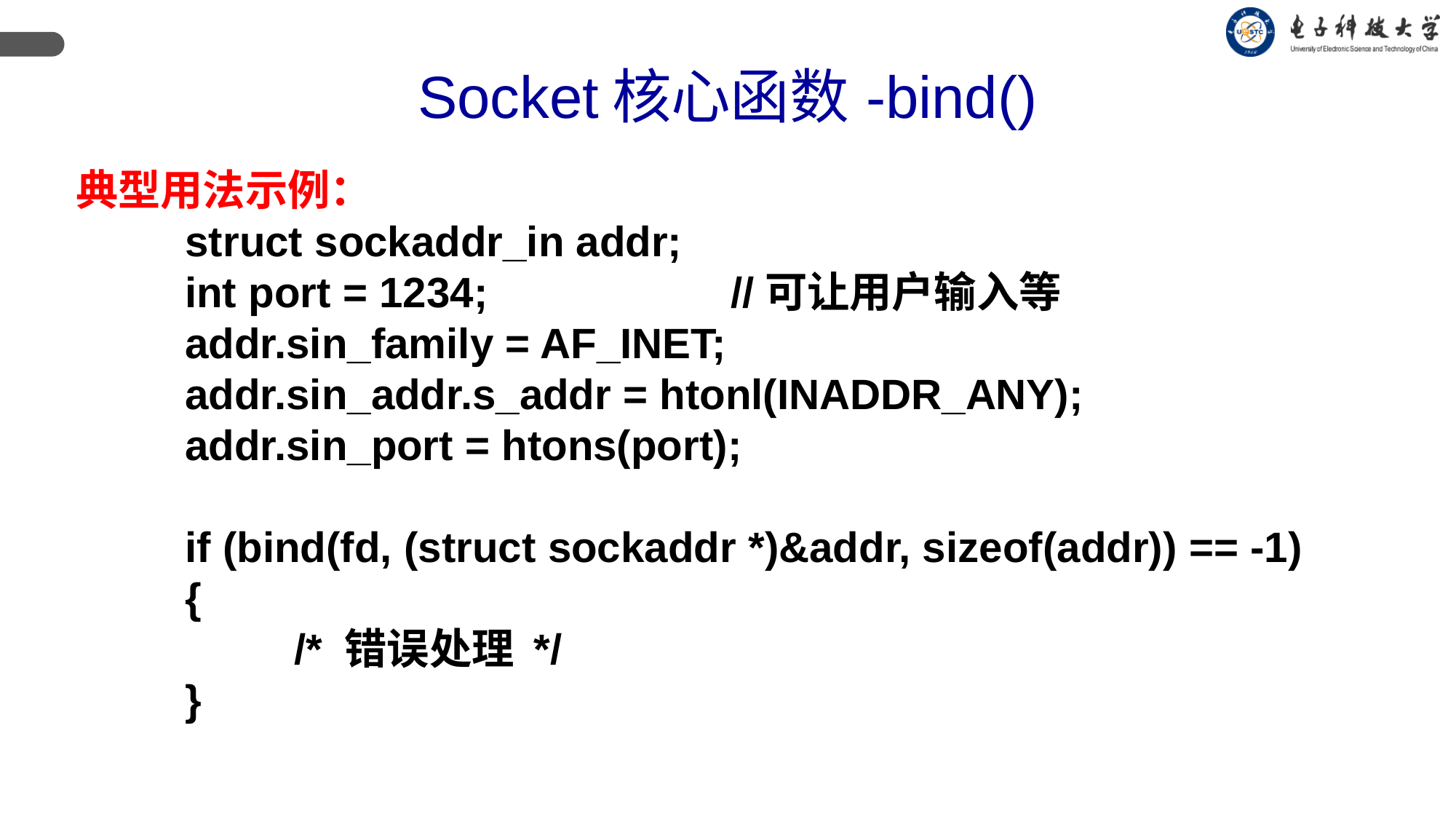

Socket核心函数-bind()
典型用法示例：
	struct sockaddr_in addr;
	int port = 1234;			//可让用户输入等
	addr.sin_family = AF_INET;
	addr.sin_addr.s_addr = htonl(INADDR_ANY);
	addr.sin_port = htons(port);

	if (bind(fd, (struct sockaddr *)&addr, sizeof(addr)) == -1)
	{
		/* 错误处理 */
	}